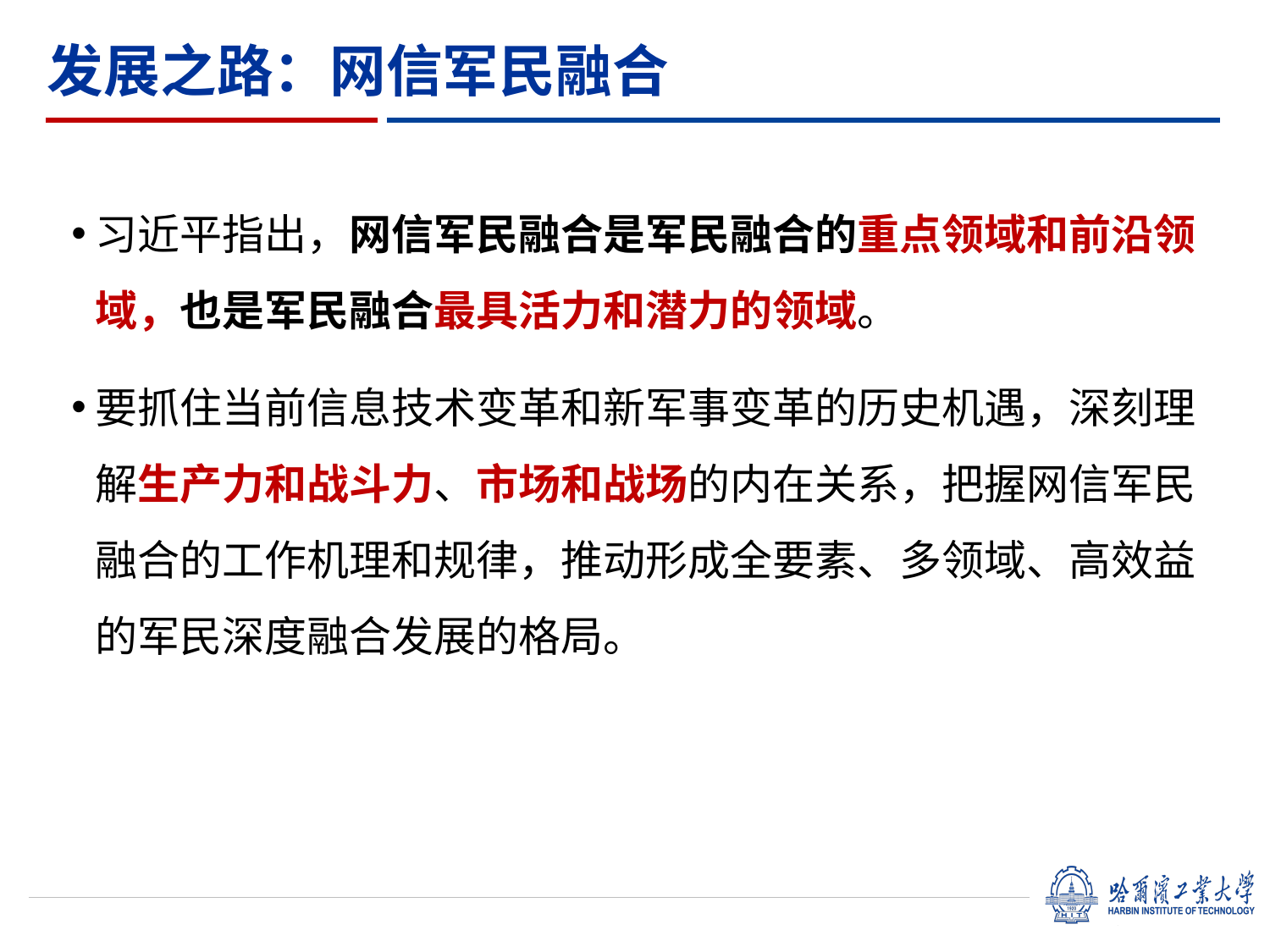

发展之路：网信军民融合

习近平指出，网信军民融合是军民融合的重点领域和前沿领域，也是军民融合最具活力和潜力的领域。
要抓住当前信息技术变革和新军事变革的历史机遇，深刻理解生产力和战斗力、市场和战场的内在关系，把握网信军民融合的工作机理和规律，推动形成全要素、多领域、高效益的军民深度融合发展的格局。